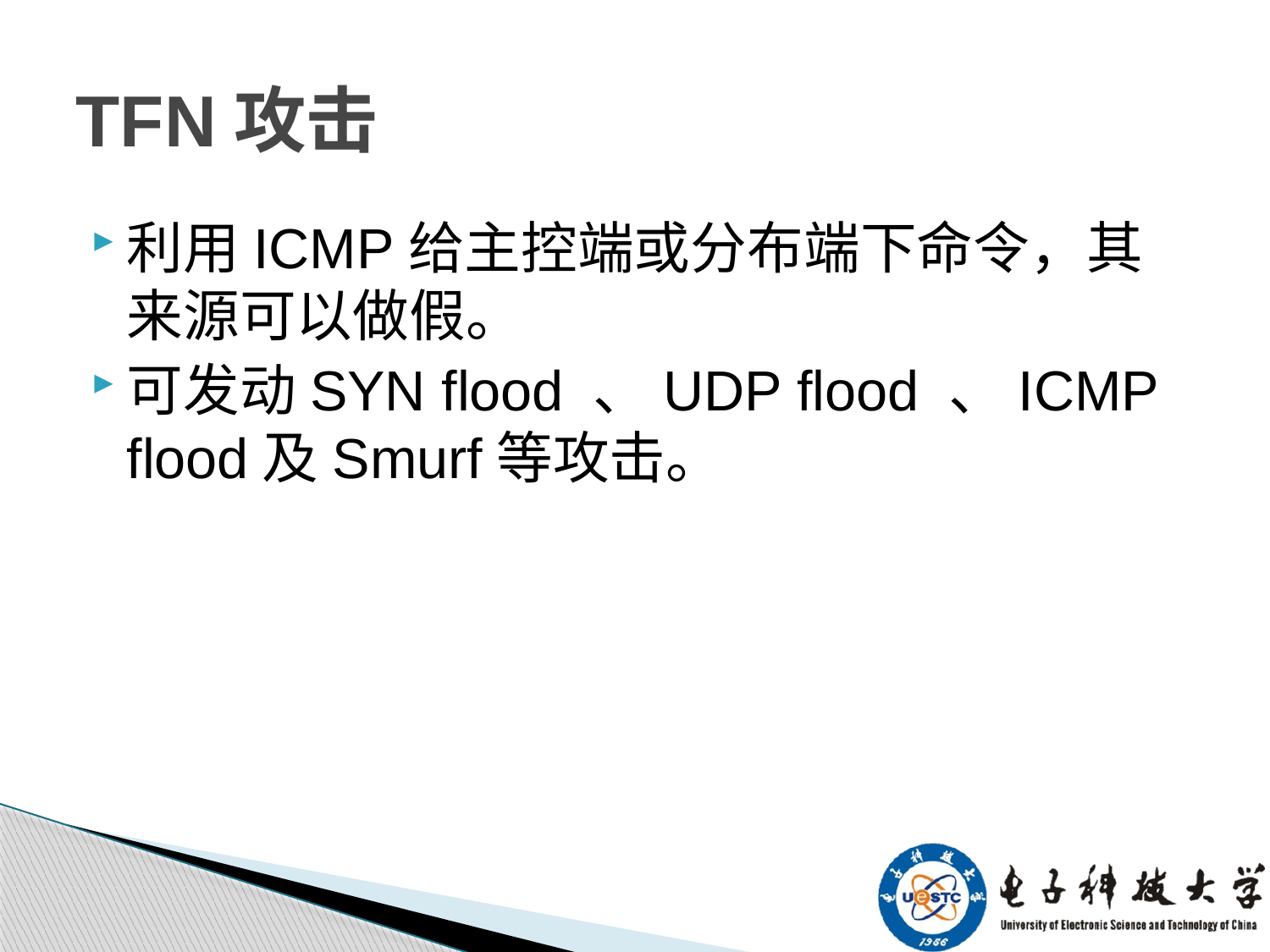

# TFN攻击
利用ICMP给主控端或分布端下命令，其来源可以做假。
可发动SYN flood 、UDP flood 、ICMP flood及Smurf等攻击。